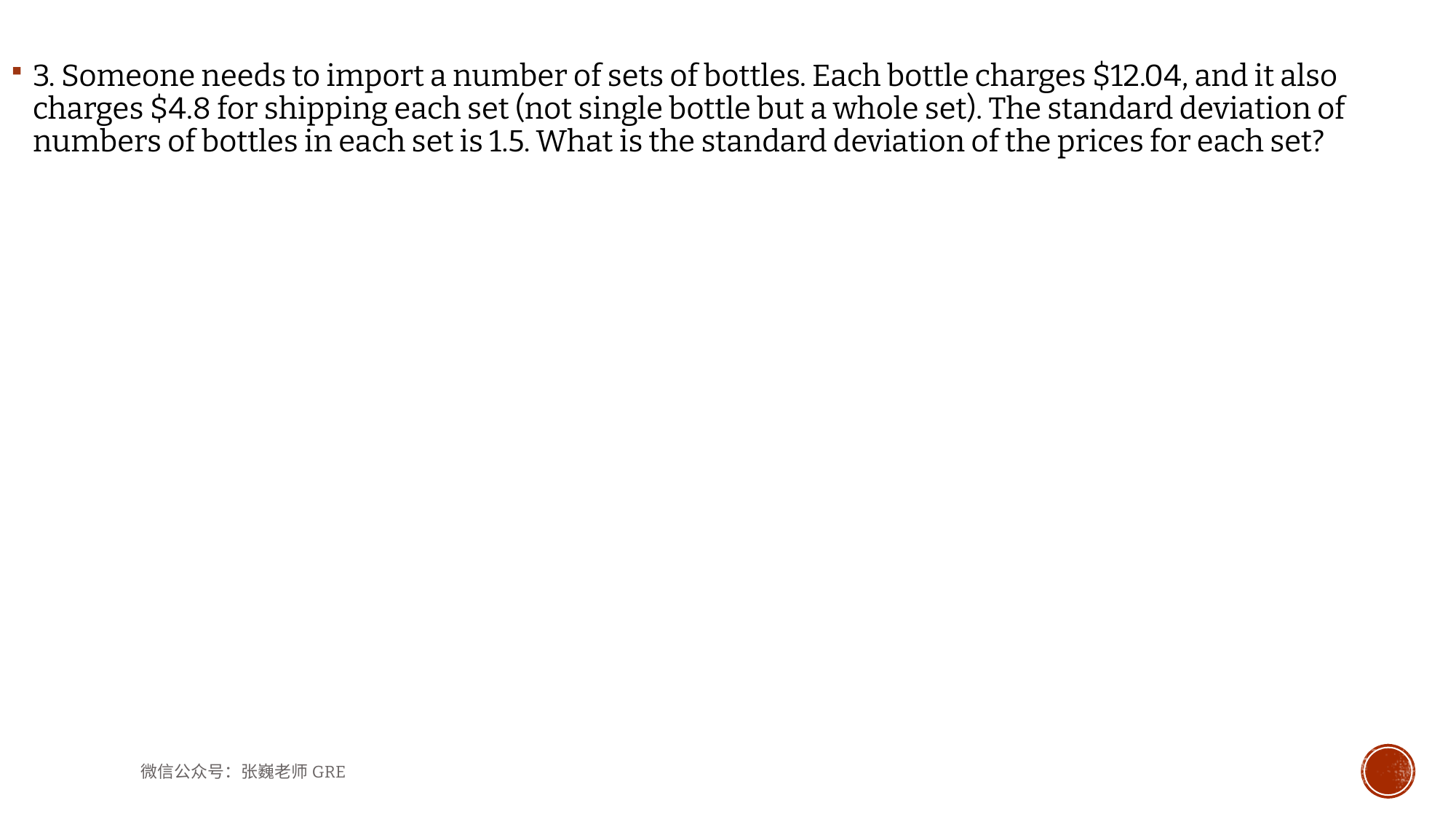

3. Someone needs to import a number of sets of bottles. Each bottle charges $12.04, and it also charges $4.8 for shipping each set (not single bottle but a whole set). The standard deviation of numbers of bottles in each set is 1.5. What is the standard deviation of the prices for each set?
微信公众号：张巍老师GRE